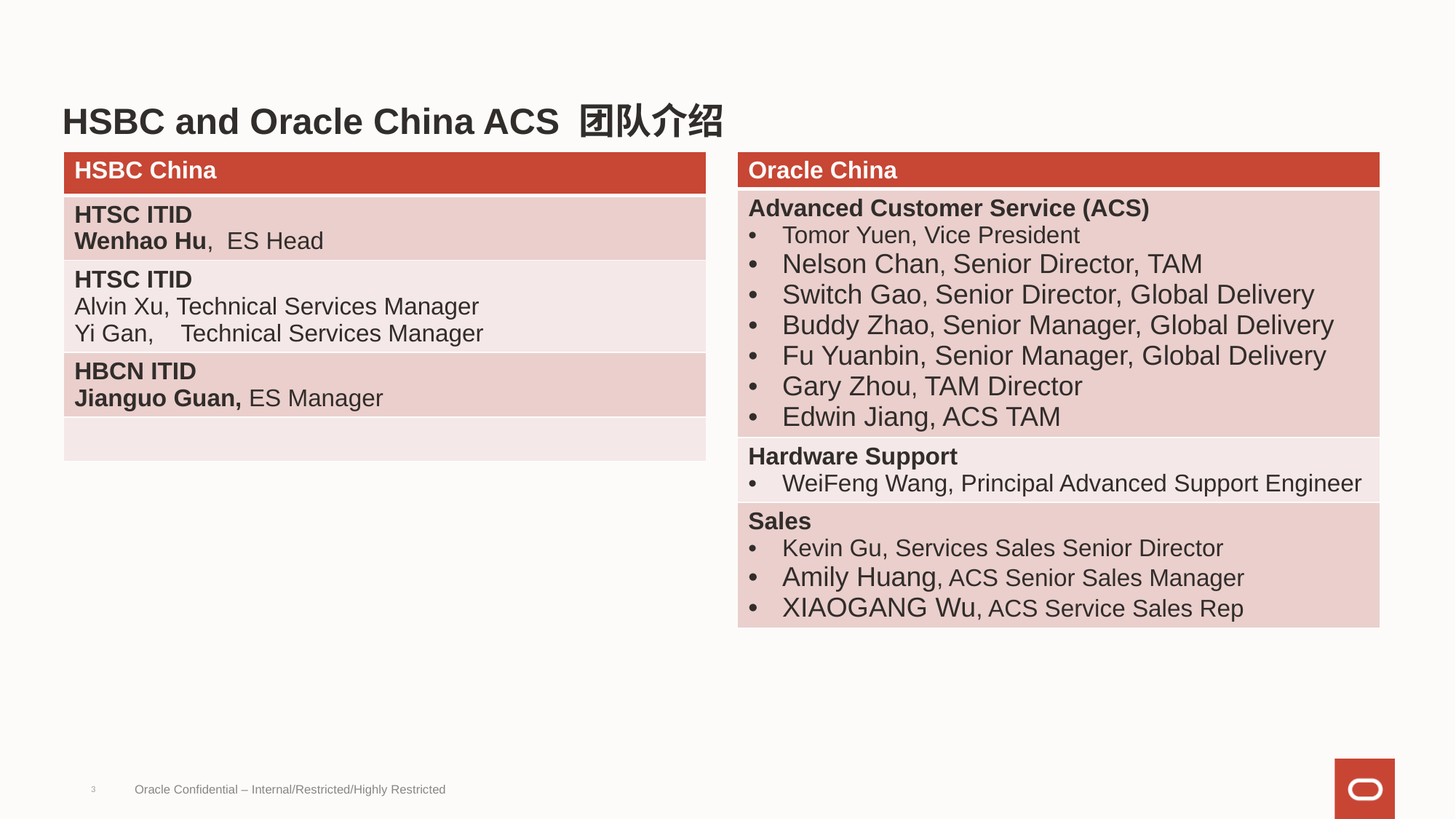

# HSBC and Oracle China ACS 团队介绍
| HSBC China |
| --- |
| HTSC ITID Wenhao Hu, ES Head |
| HTSC ITID Alvin Xu, Technical Services Manager Yi Gan, Technical Services Manager |
| HBCN ITID Jianguo Guan, ES Manager |
|  |
| Oracle China |
| --- |
| Advanced Customer Service (ACS) Tomor Yuen, Vice President Nelson Chan, Senior Director, TAM Switch Gao, Senior Director, Global Delivery Buddy Zhao, Senior Manager, Global Delivery Fu Yuanbin, Senior Manager, Global Delivery Gary Zhou, TAM Director Edwin Jiang, ACS TAM |
| Hardware Support WeiFeng Wang, Principal Advanced Support Engineer |
| Sales Kevin Gu, Services Sales Senior Director Amily Huang, ACS Senior Sales Manager XIAOGANG Wu, ACS Service Sales Rep |

3
Oracle Confidential – Internal/Restricted/Highly Restricted